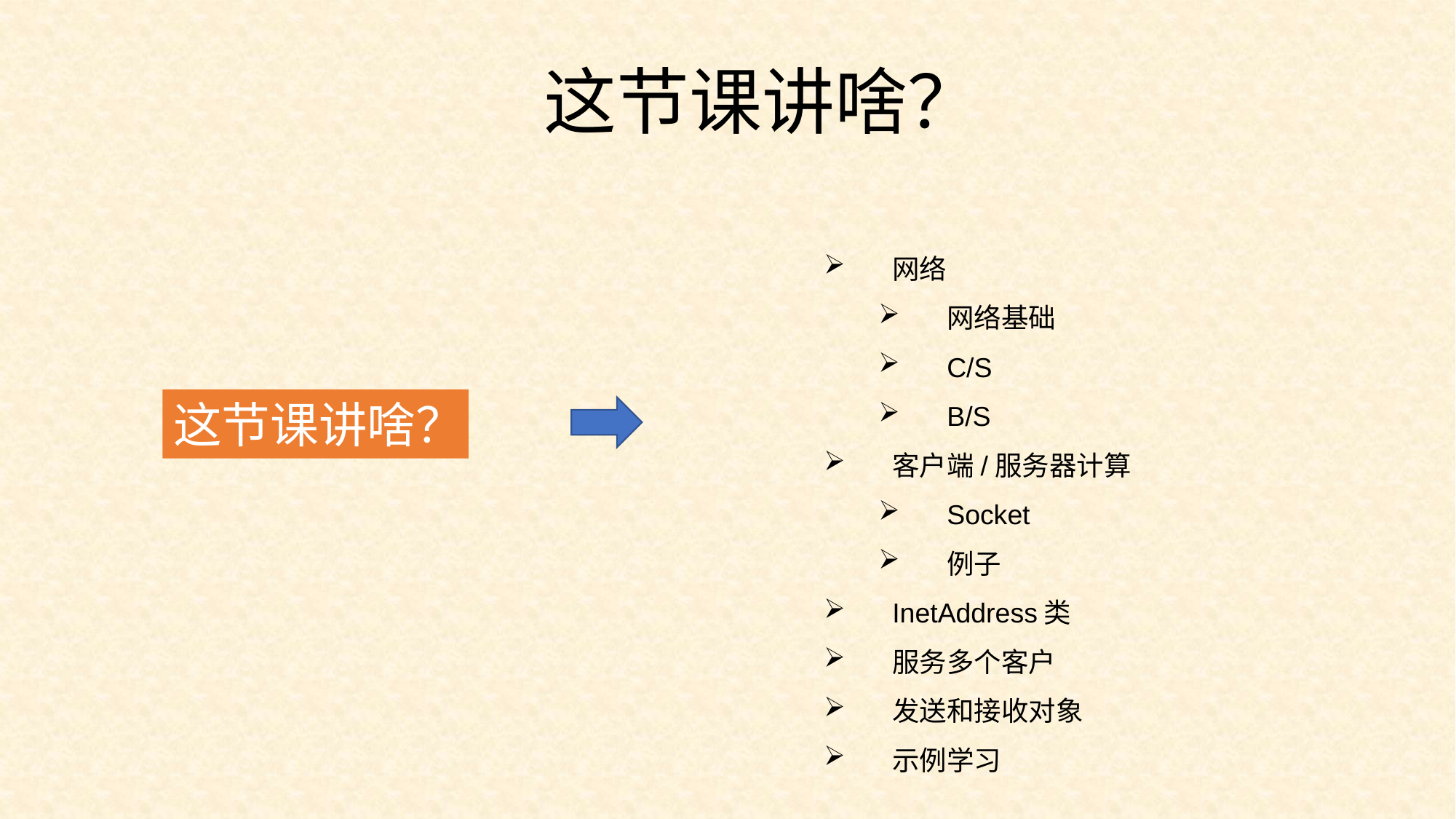

这节课讲啥？
网络
网络基础
C/S
B/S
客户端/服务器计算
Socket
例子
InetAddress类
服务多个客户
发送和接收对象
示例学习
这节课讲啥？